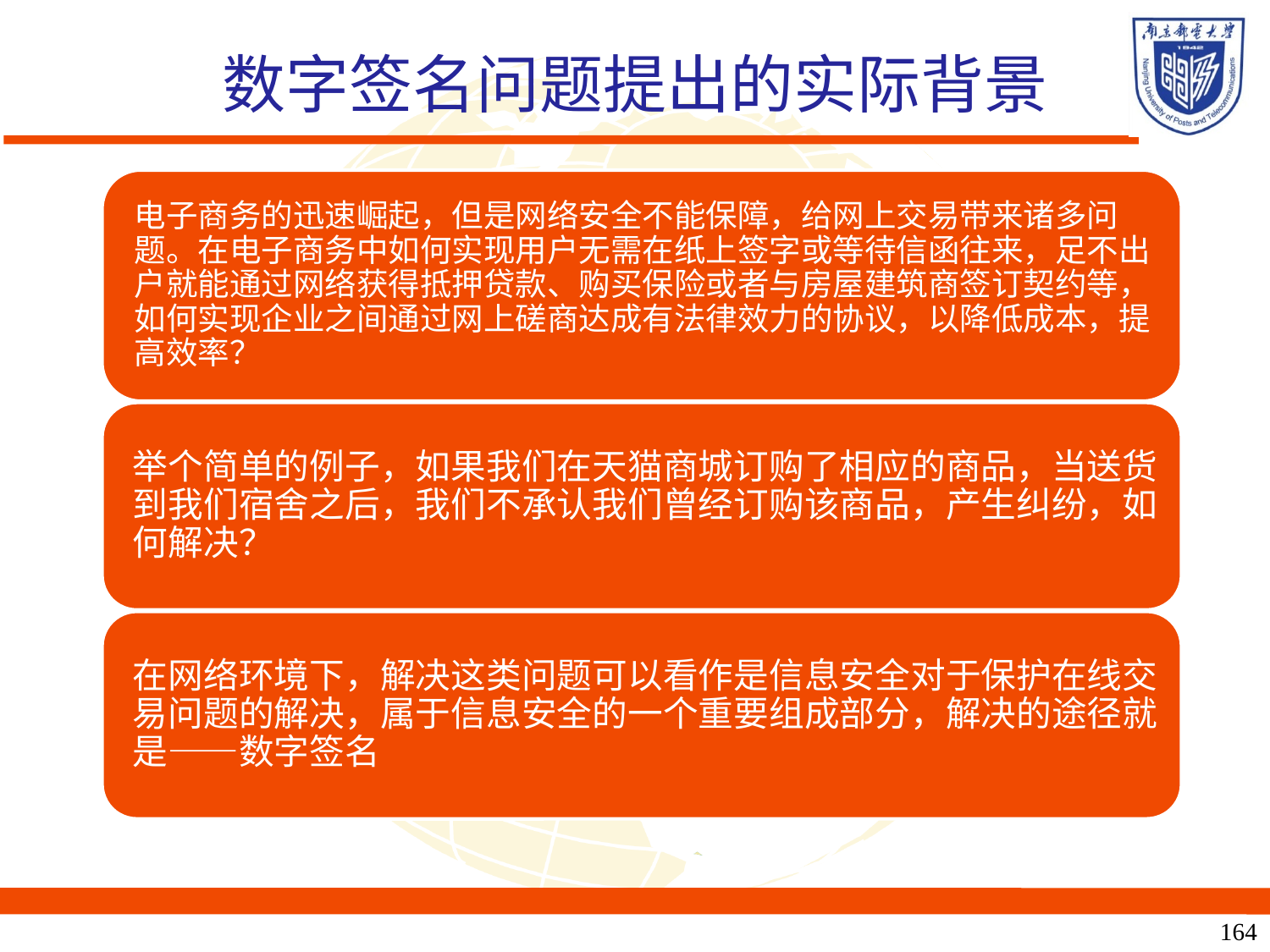

# 数字签名问题提出的实际背景
电子商务的迅速崛起，但是网络安全不能保障，给网上交易带来诸多问题。在电子商务中如何实现用户无需在纸上签字或等待信函往来，足不出户就能通过网络获得抵押贷款、购买保险或者与房屋建筑商签订契约等，如何实现企业之间通过网上磋商达成有法律效力的协议，以降低成本，提高效率？
举个简单的例子，如果我们在天猫商城订购了相应的商品，当送货到我们宿舍之后，我们不承认我们曾经订购该商品，产生纠纷，如何解决？
在网络环境下，解决这类问题可以看作是信息安全对于保护在线交易问题的解决，属于信息安全的一个重要组成部分，解决的途径就是——数字签名
164